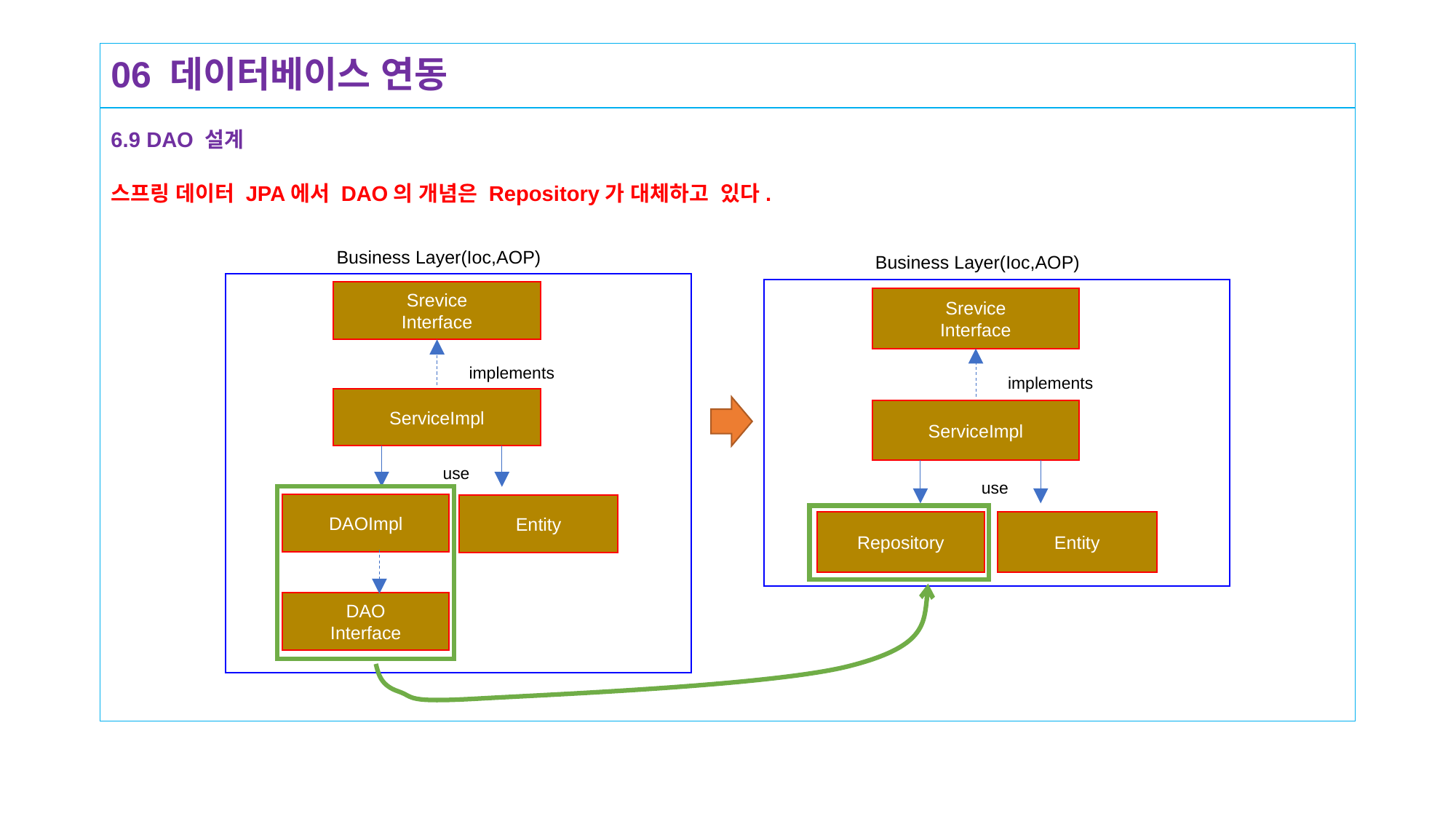

# 06 데이터베이스 연동
6.9 DAO 설계
스프링 데이터 JPA에서 DAO의 개념은 Repository가 대체하고  있다.

Business Layer(Ioc,AOP)
Business Layer(Ioc,AOP)

Srevice
Interface
implements
ServiceImpl
use
Repository
Entity

Srevice
Interface
implements
ServiceImpl

use
DAOImpl
Entity
DAO
Interface